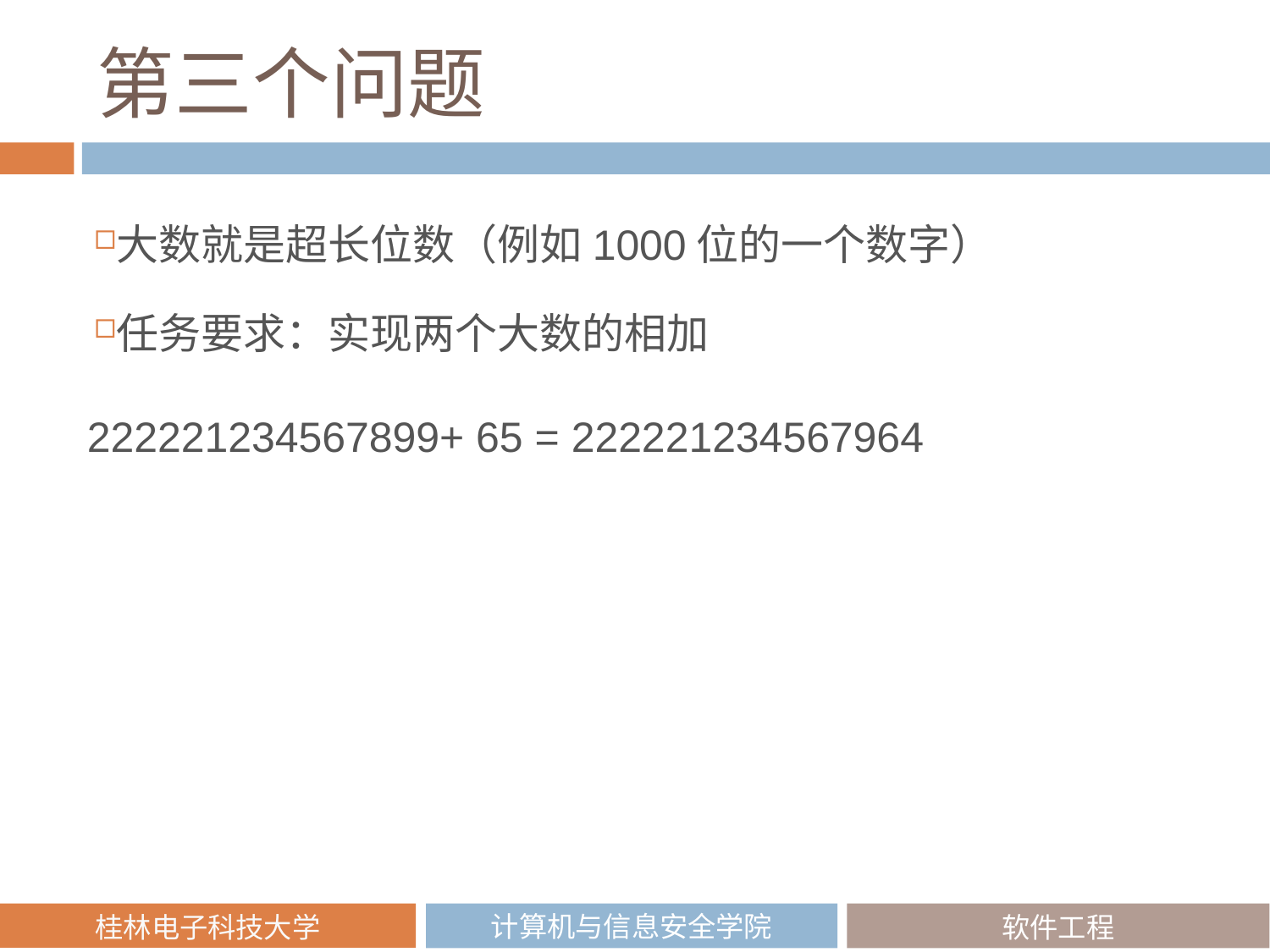

# 第三个问题
大数就是超长位数（例如1000位的一个数字）
任务要求：实现两个大数的相加
222221234567899+ 65 = 222221234567964